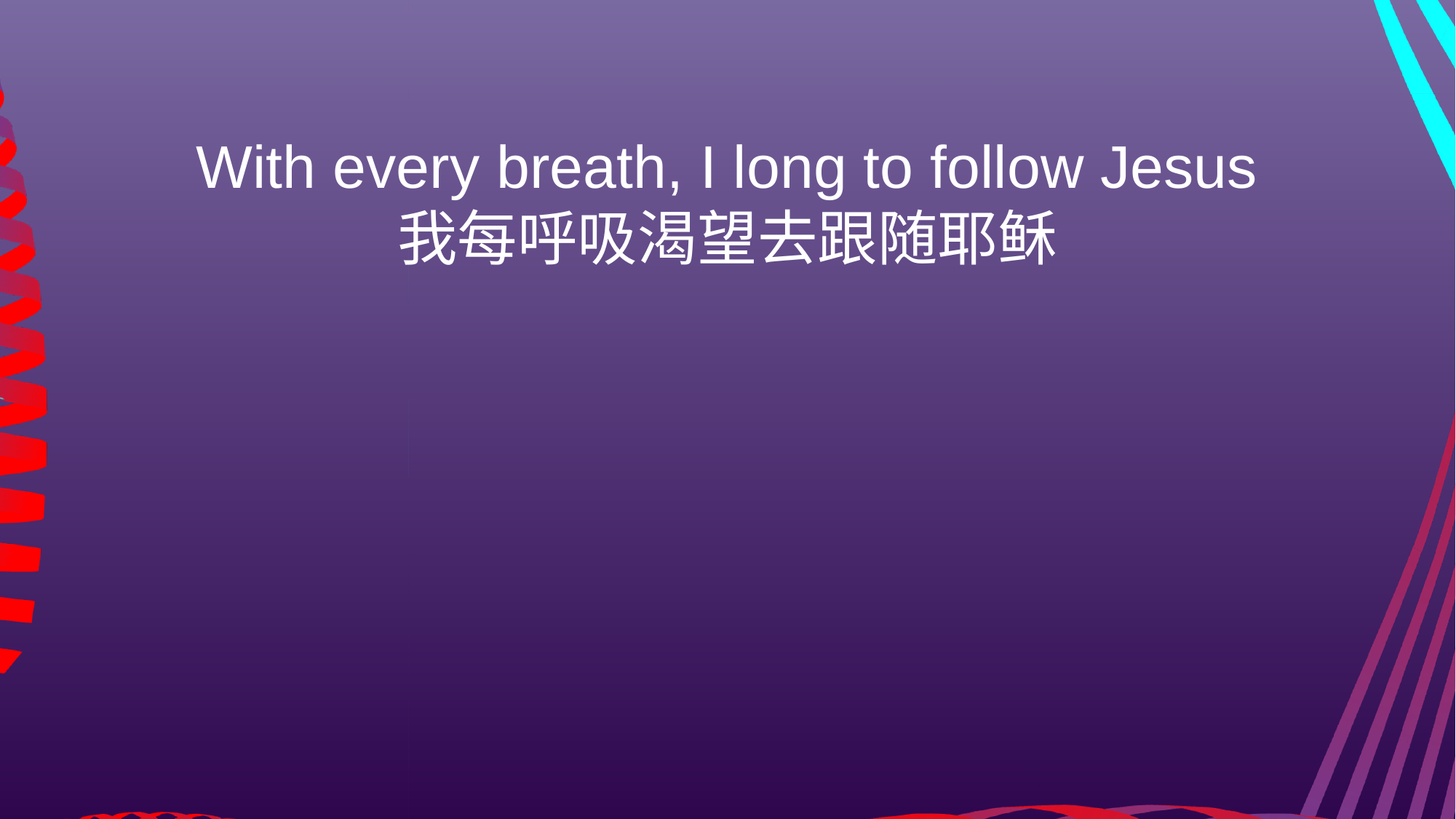

With every breath, I long to follow Jesus
我每呼吸渴望去跟随耶稣